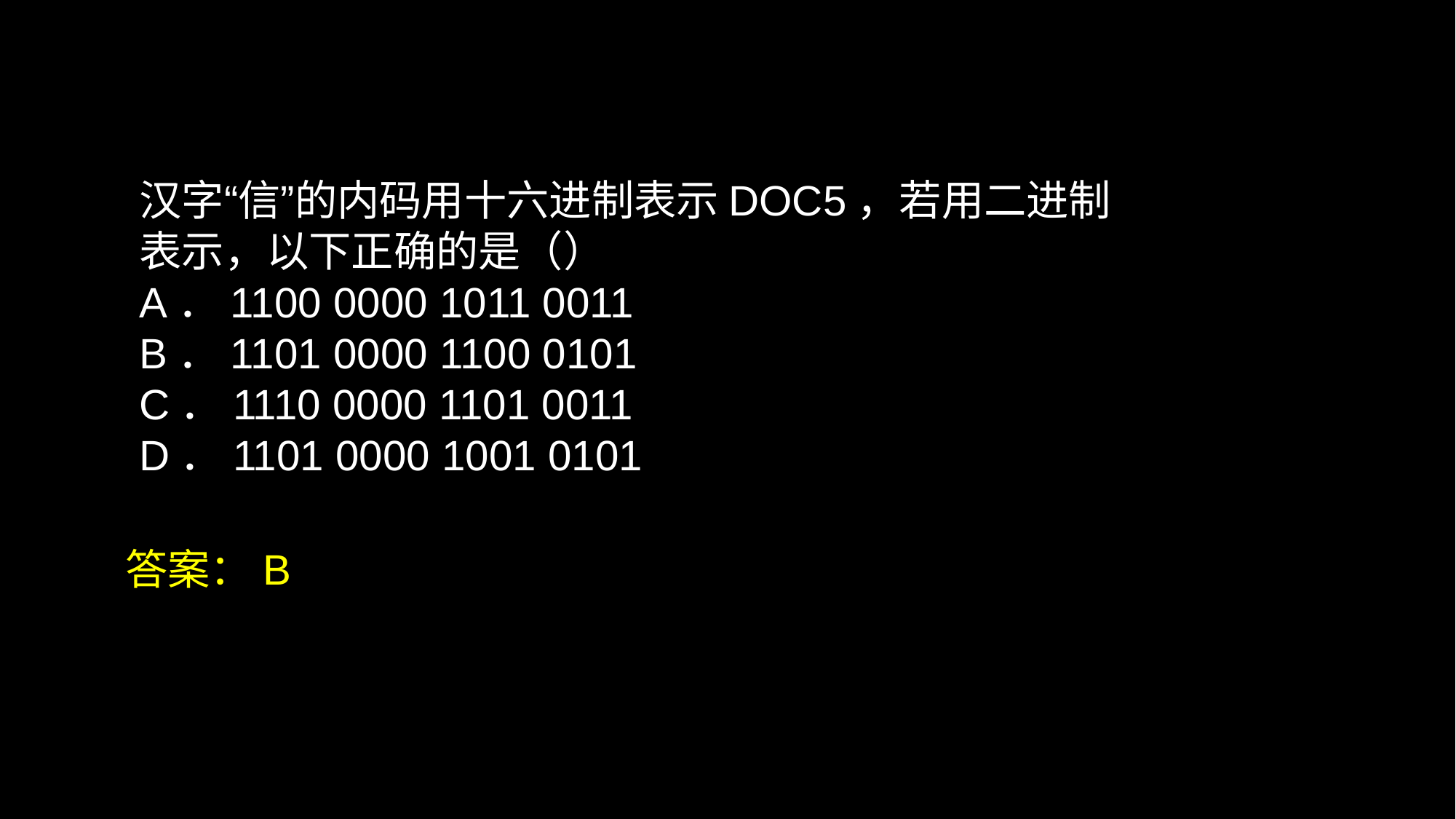

# 汉字“信”的内码用十六进制表示DOC5，若用二进制表示，以下正确的是（） A．1100 0000 1011 0011 B．1101 0000 1100 0101 C．1110 0000 1101 0011 D．1101 0000 1001 0101
答案：B